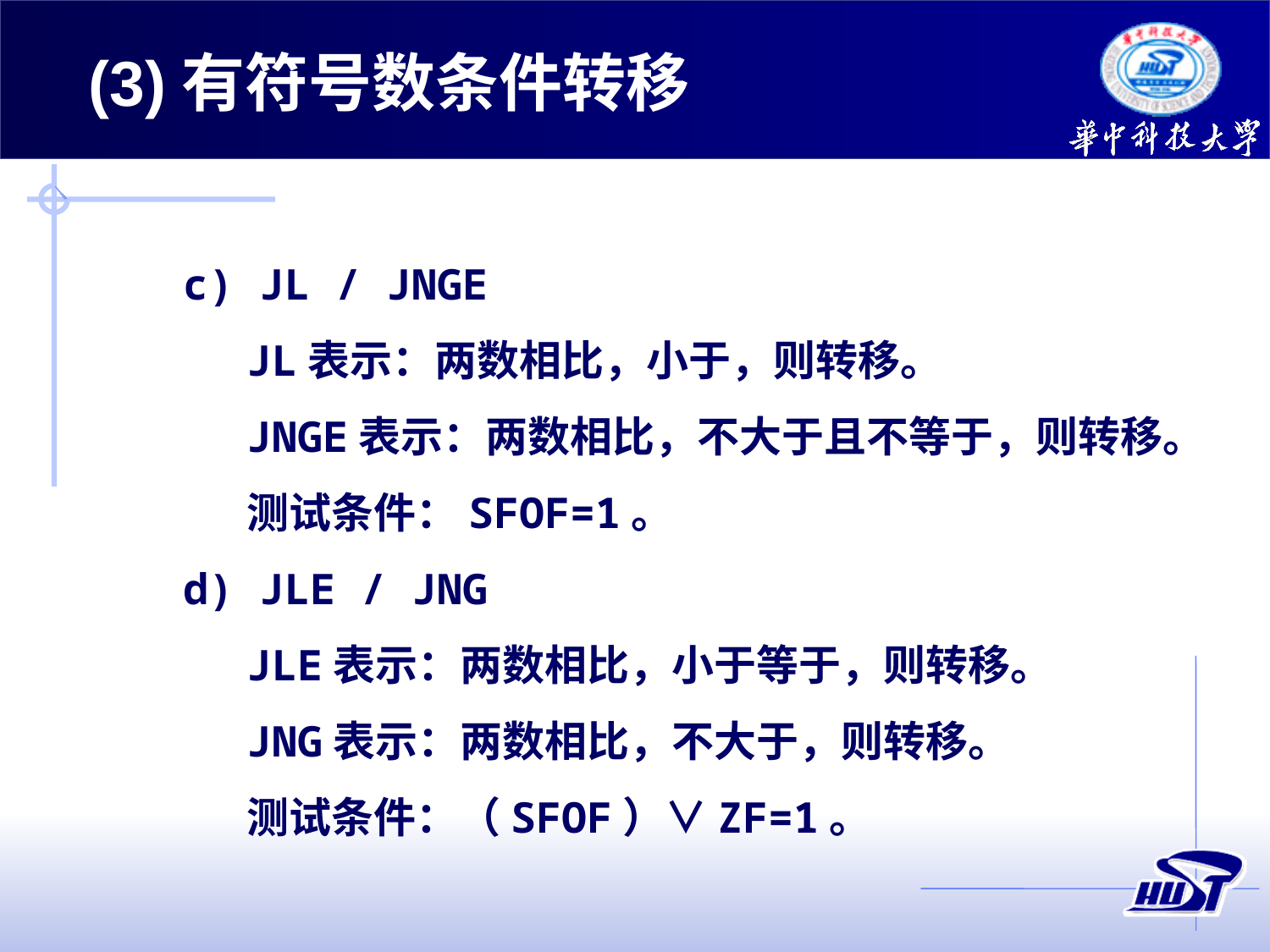

(3)有符号数条件转移
c) JL / JNGE
JL表示：两数相比，小于，则转移。
JNGE表示：两数相比，不大于且不等于，则转移。
测试条件：SFOF=1。
d) JLE / JNG
JLE表示：两数相比，小于等于，则转移。
JNG表示：两数相比，不大于，则转移。
测试条件：（SFOF）∨ZF=1。